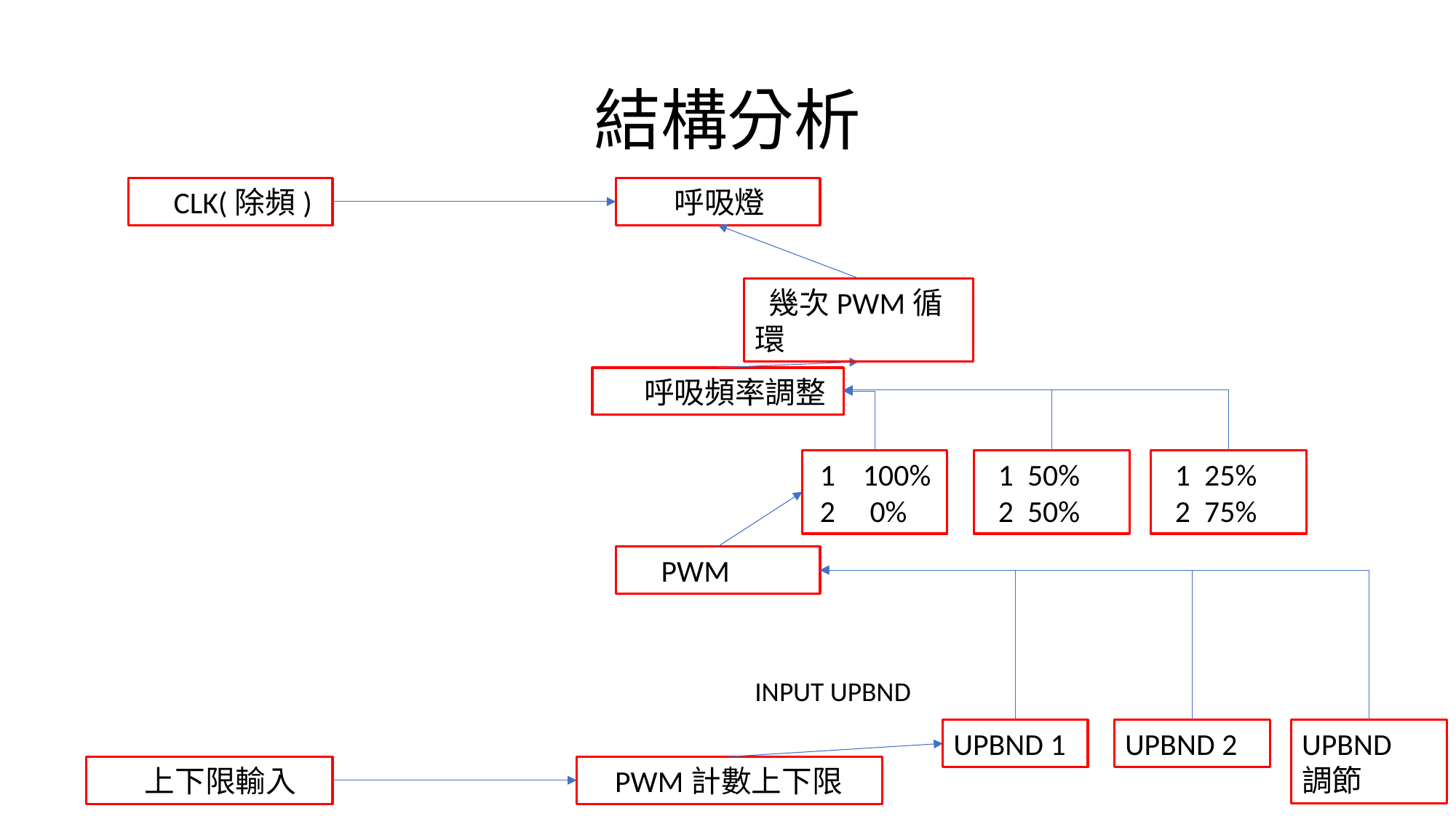

# 結構分析
     CLK(除頻)
      呼吸燈
 幾次PWM循環
     呼吸頻率調整
  1  25%
  2  75%
 1    100%
 2     0%
  1  50%
  2  50%
     PWM
INPUT UPBND
UPBND
調節
UPBND 1
UPBND 2
      上下限輸入
    PWM計數上下限